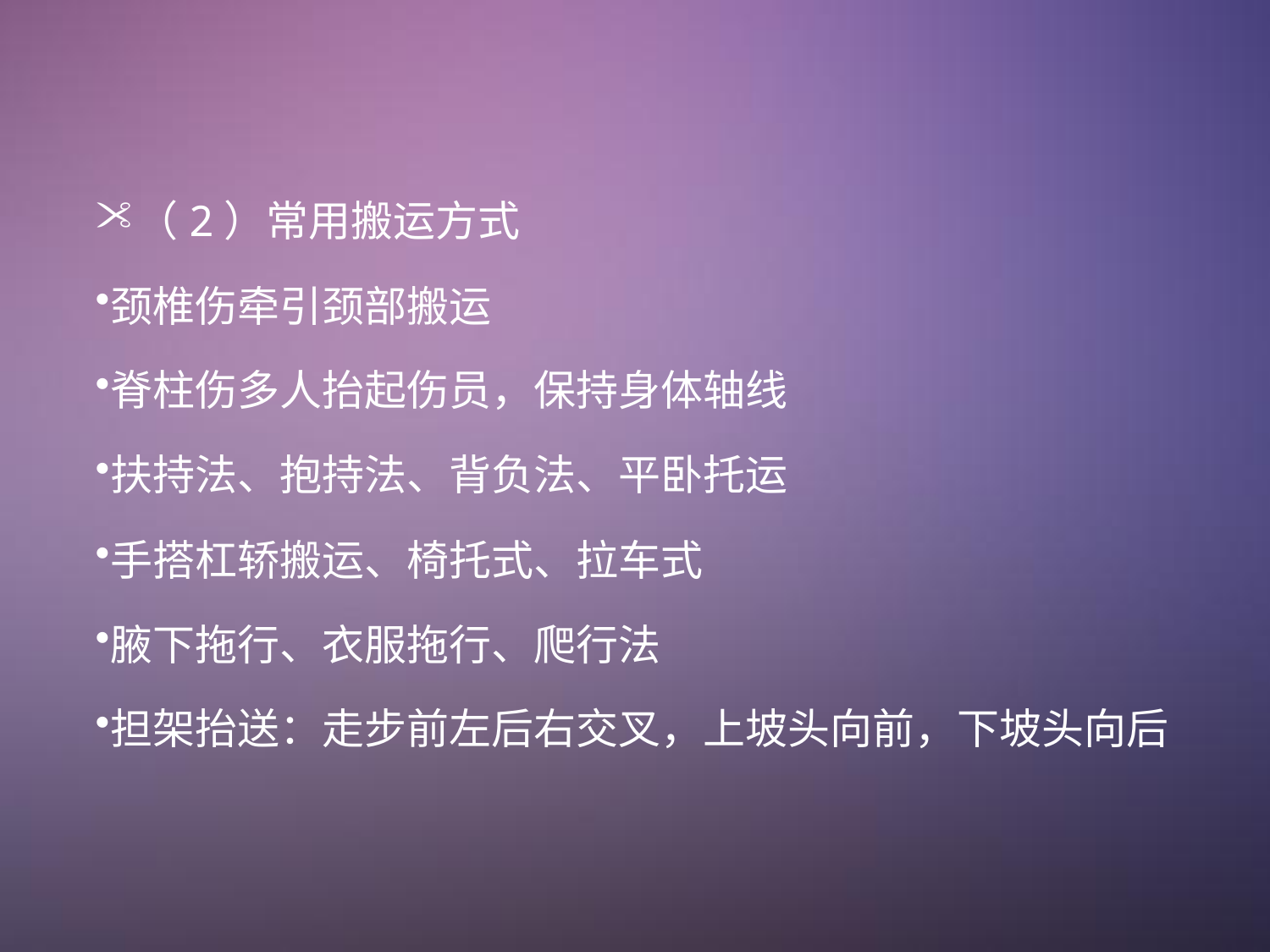

（2）常用搬运方式
颈椎伤牵引颈部搬运
脊柱伤多人抬起伤员，保持身体轴线
扶持法、抱持法、背负法、平卧托运
手搭杠轿搬运、椅托式、拉车式
腋下拖行、衣服拖行、爬行法
担架抬送：走步前左后右交叉，上坡头向前，下坡头向后